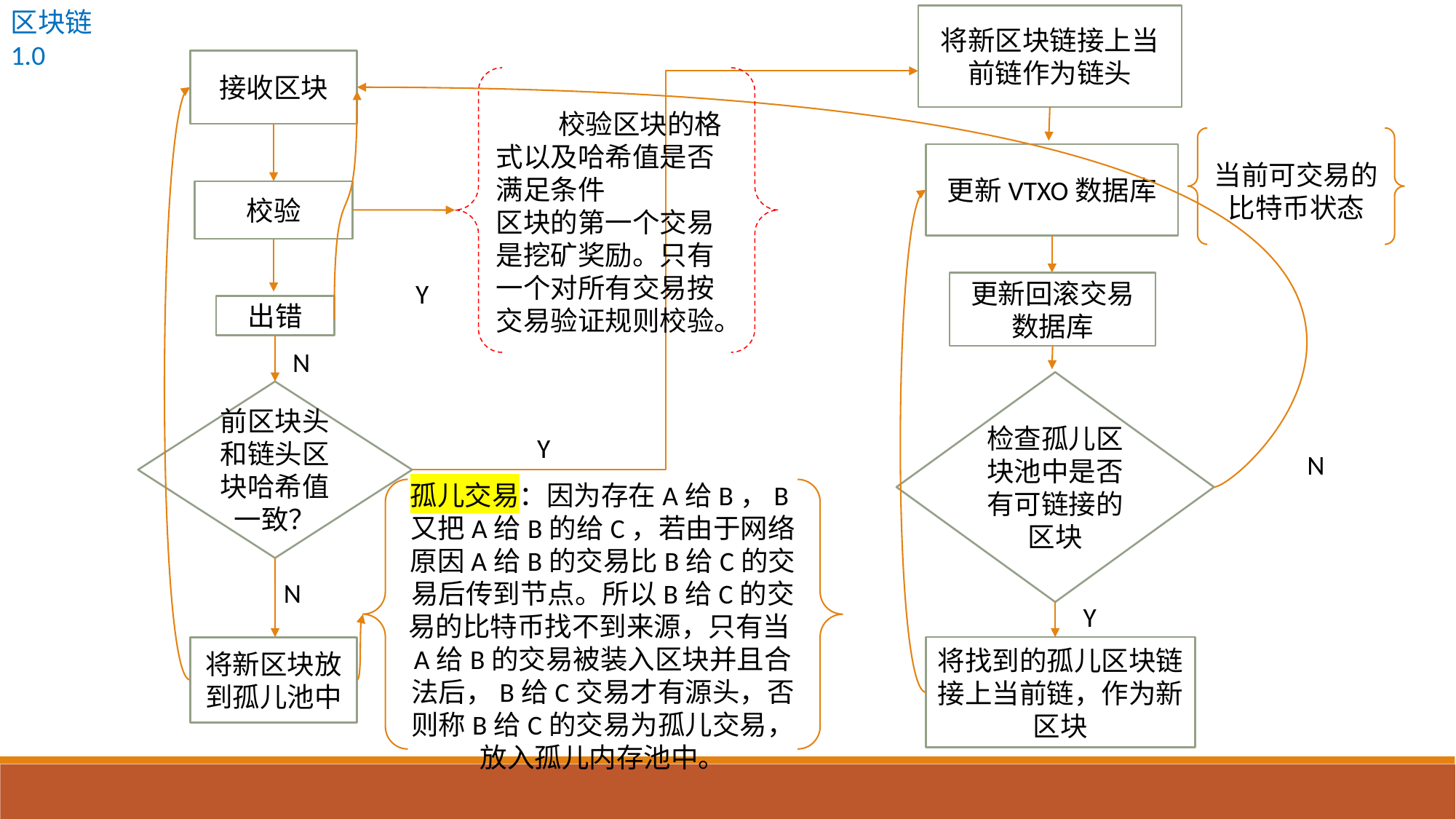

区块链1.0
将新区块链接上当前链作为链头
接收区块
         校验区块的格式以及哈希值是否满足条件
区块的第一个交易是挖矿奖励。只有一个对所有交易按交易验证规则校验。
当前可交易的比特币状态
更新VTXO数据库
校验
Y
更新回滚交易数据库
出错
N
检查孤儿区块池中是否有可链接的区块
前区块头和链头区块哈希值一致？
	Y
N
孤儿交易：因为存在A给B，B又把A给B的给C，若由于网络原因A给B的交易比B给C的交易后传到节点。所以B给C的交易的比特币找不到来源，只有当A给B的交易被装入区块并且合法后，B给C交易才有源头，否则称B给C的交易为孤儿交易，放入孤儿内存池中。
N
Y
将新区块放到孤儿池中
将找到的孤儿区块链接上当前链，作为新区块